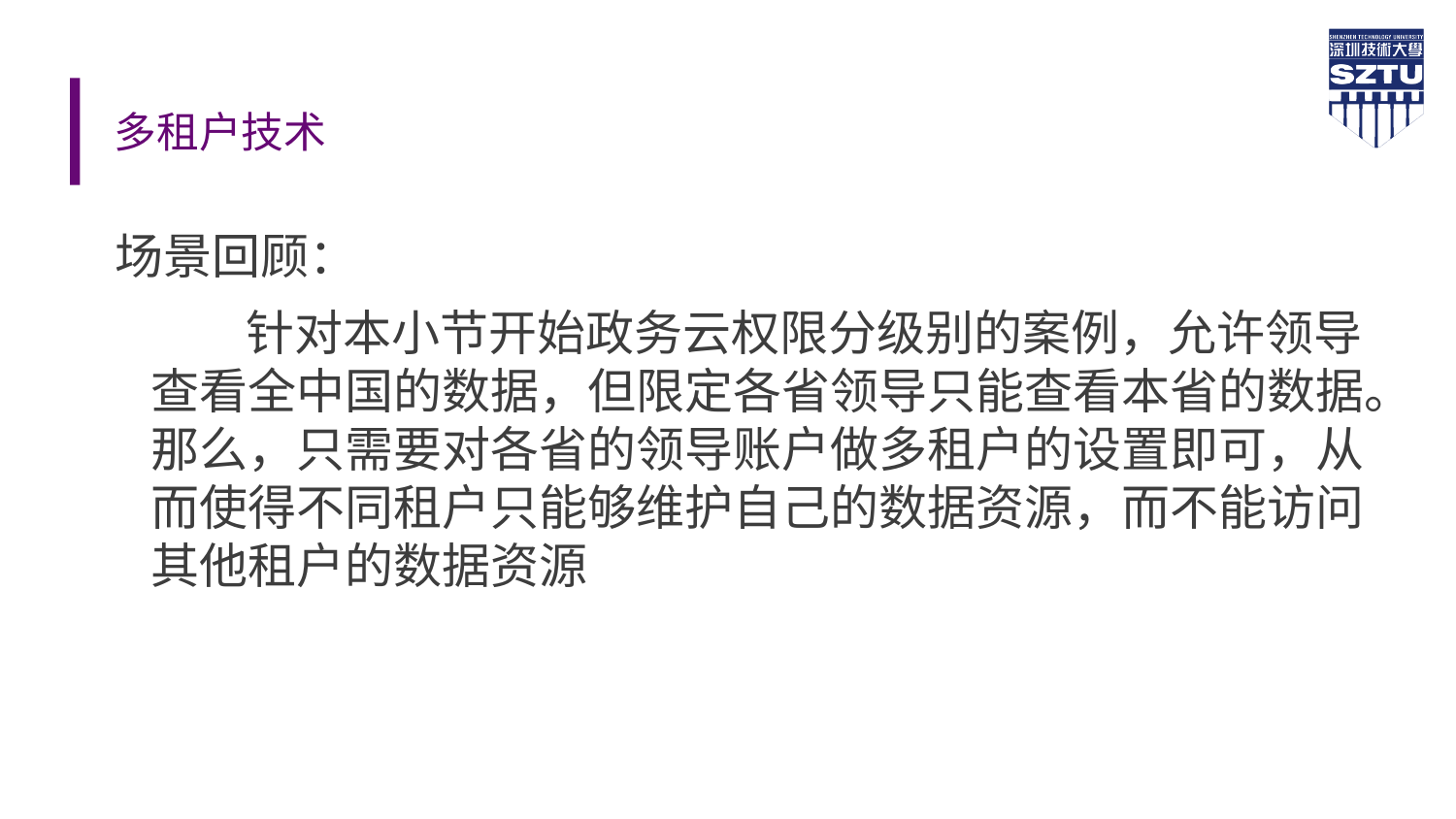

# 多租户技术
场景回顾：
           针对本小节开始政务云权限分级别的案例，允许领导查看全中国的数据，但限定各省领导只能查看本省的数据。那么，只需要对各省的领导账户做多租户的设置即可，从而使得不同租户只能够维护自己的数据资源，而不能访问其他租户的数据资源